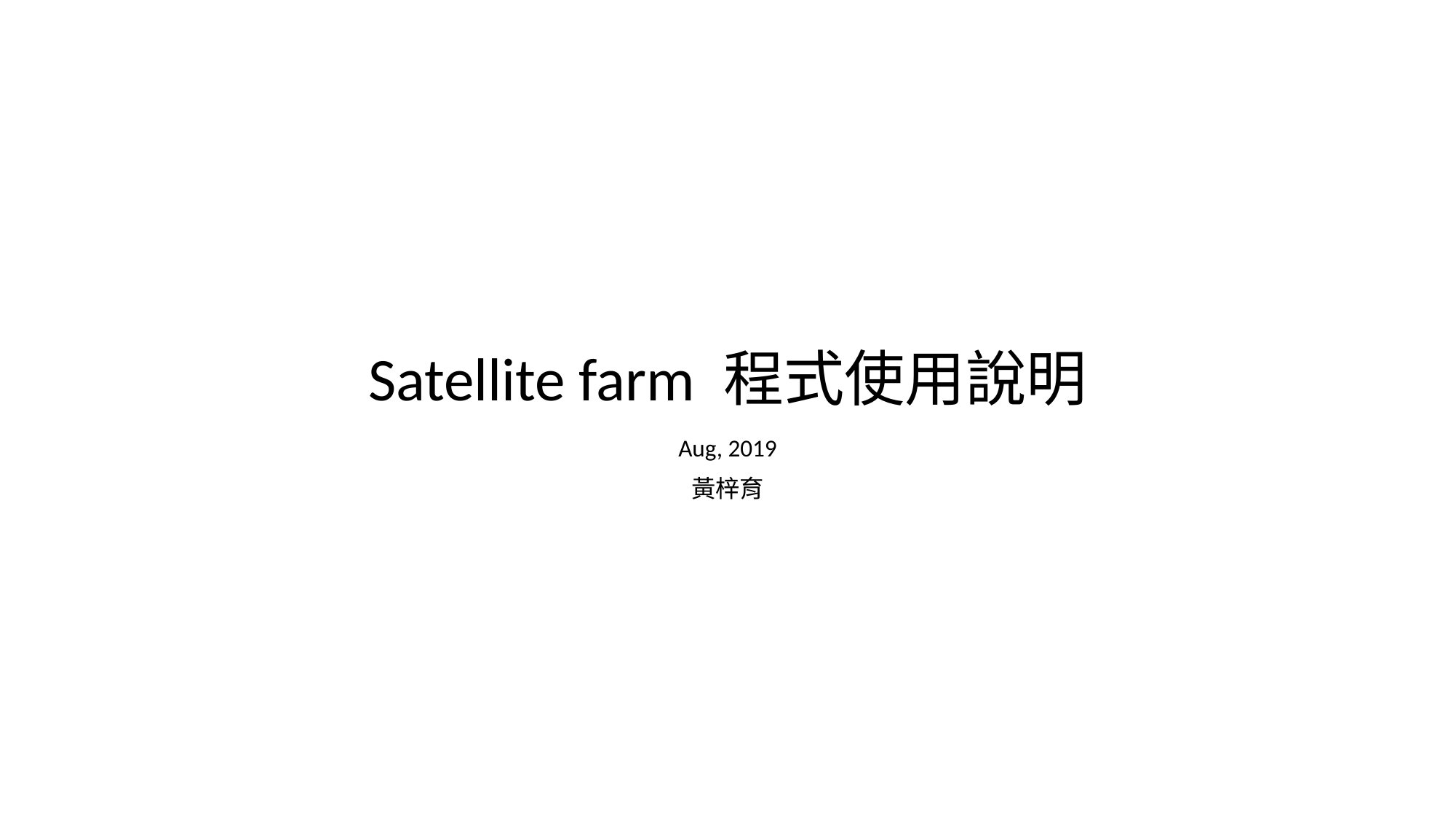

# Satellite farm 程式使用說明
Aug, 2019
黃梓育